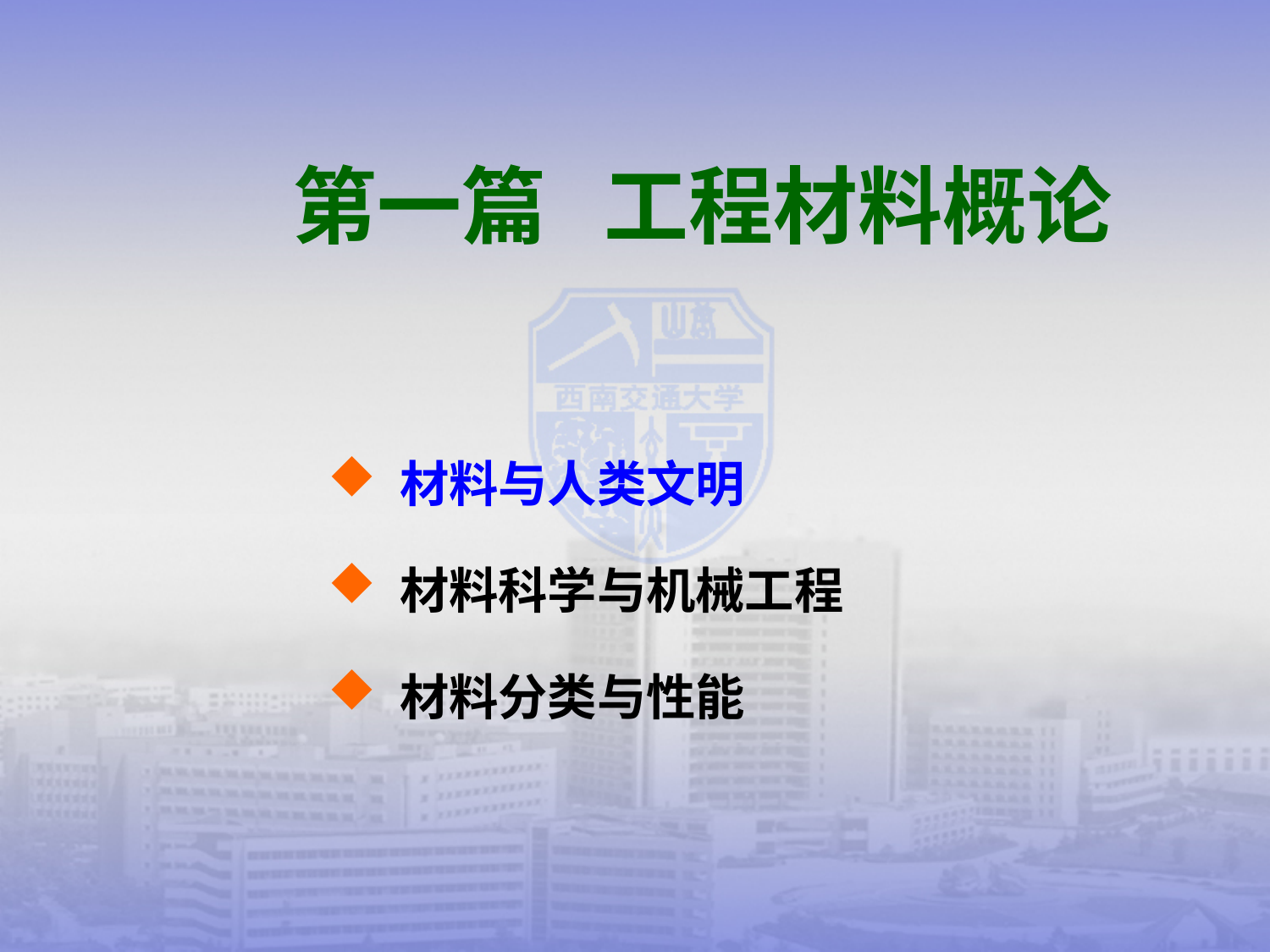

第一篇   工程材料概论
 材料与人类文明
 材料科学与机械工程
 材料分类与性能